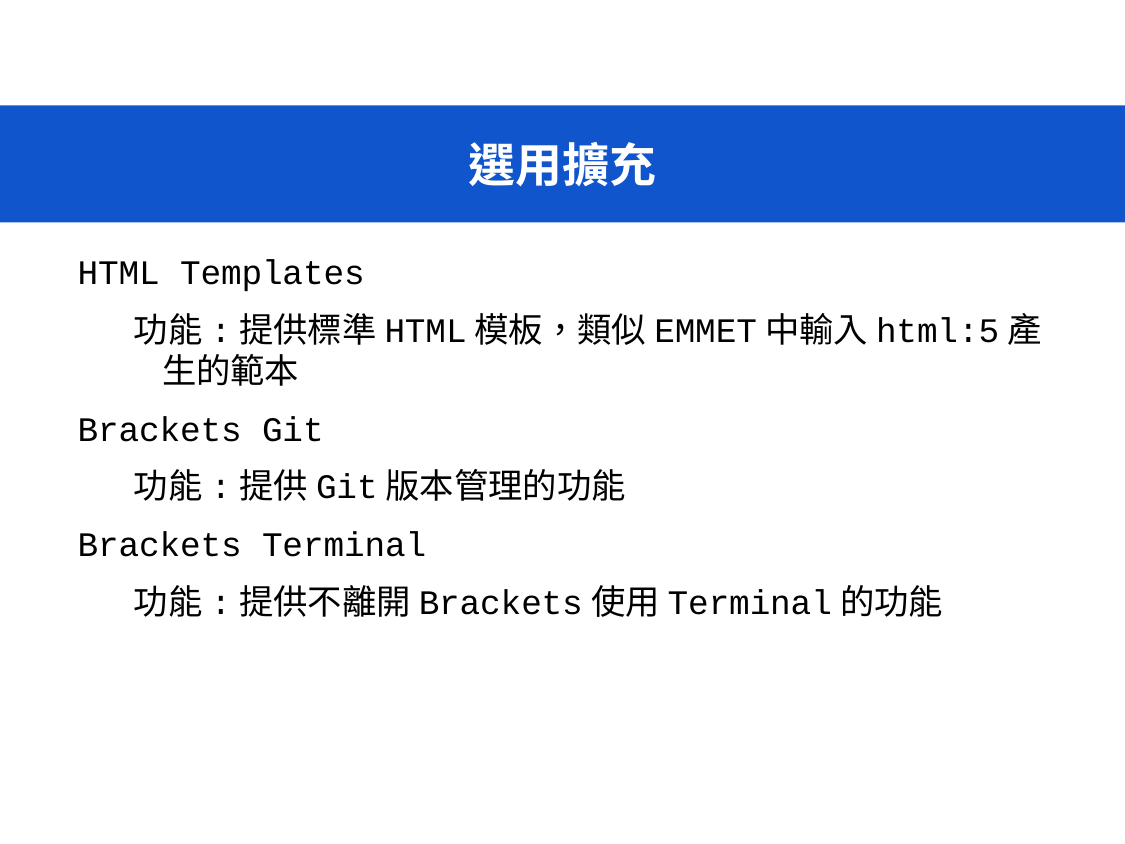

# 選用擴充
HTML Templates
功能:提供標準HTML模板，類似EMMET中輸入html:5產生的範本
Brackets Git
功能:提供Git版本管理的功能
Brackets Terminal
功能:提供不離開Brackets使用Terminal的功能